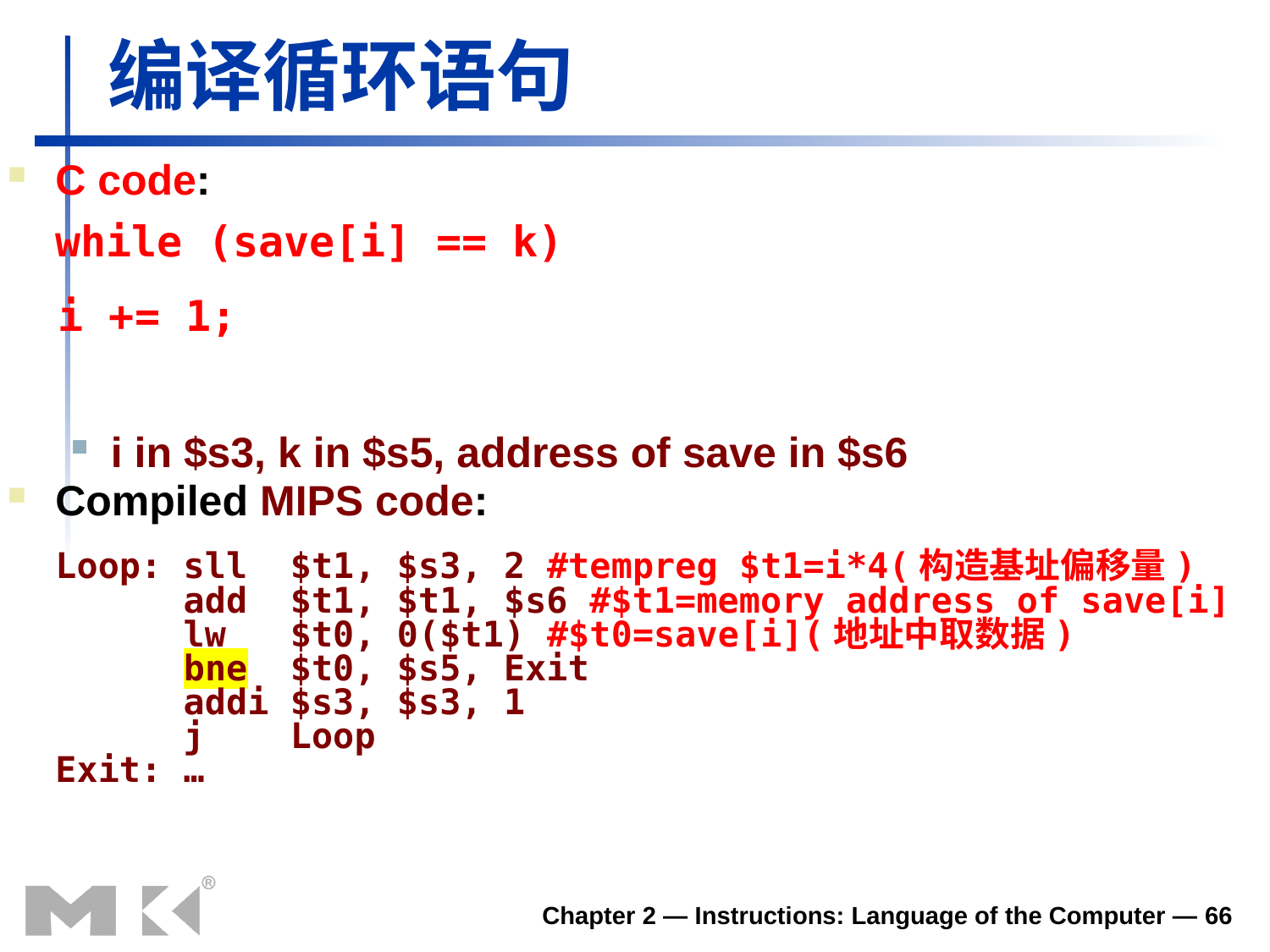

# 编译循环语句
C code:
	while (save[i] == k)
  i += 1;

i in $s3, k in $s5, address of save in $s6
Compiled MIPS code:
	Loop: sll  $t1, $s3, 2 #tempreg $t1=i*4(构造基址偏移量)
      add  $t1, $t1, $s6 #$t1=memory address of save[i]
      lw   $t0, 0($t1) #$t0=save[i](地址中取数据)
      bne  $t0, $s5, Exit
      addi $s3, $s3, 1
      j    Loop
Exit: …
Chapter 2 — Instructions: Language of the Computer — 66